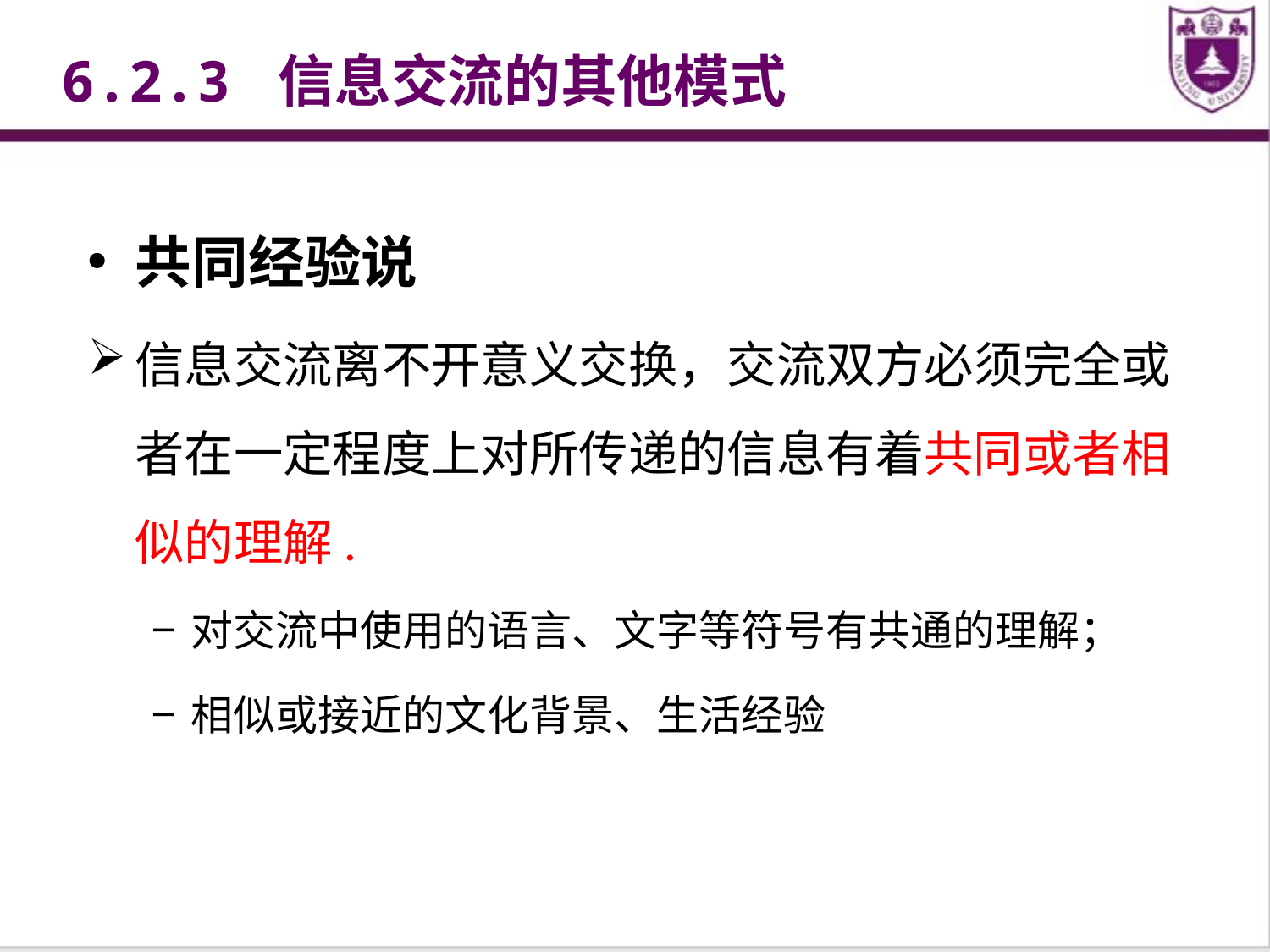

6.2.3 信息交流的其他模式
共同经验说
信息交流离不开意义交换，交流双方必须完全或者在一定程度上对所传递的信息有着共同或者相似的理解.
对交流中使用的语言、文字等符号有共通的理解；
相似或接近的文化背景、生活经验